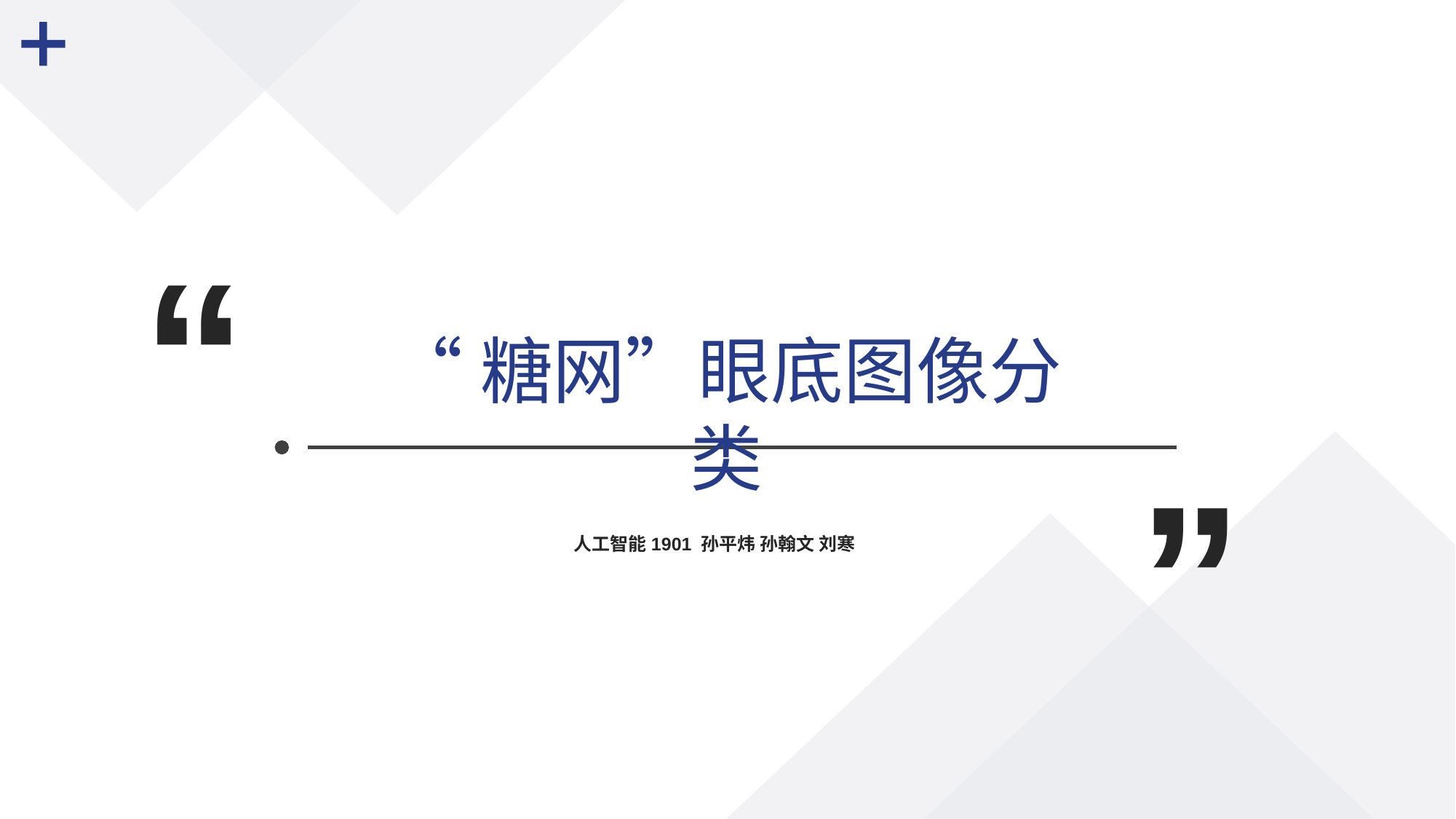

“
”
“糖网”眼底图像分类

人工智能1901 孙平炜 孙翰文 刘寒